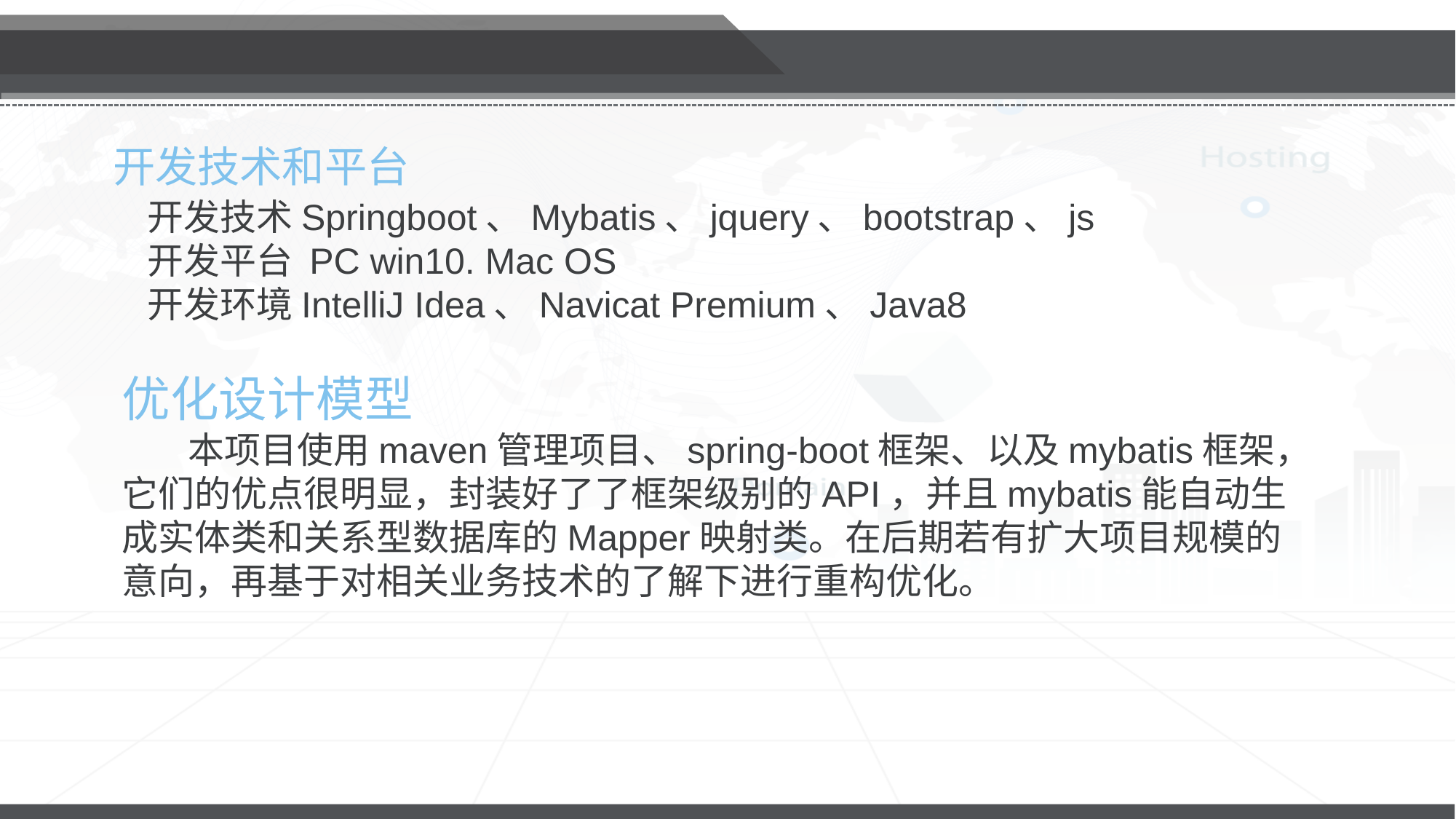

开发技术和平台
  开发技术Springboot、Mybatis、jquery、bootstrap、js
  开发平台 PC win10. Mac OS
  开发环境IntelliJ Idea、Navicat Premium、Java8

优化设计模型
       本项目使用maven管理项目、spring-boot框架、以及mybatis框架，它们的优点很明显，封装好了了框架级别的API，并且mybatis能自动生成实体类和关系型数据库的Mapper映射类。在后期若有扩大项目规模的意向，再基于对相关业务技术的了解下进行重构优化。